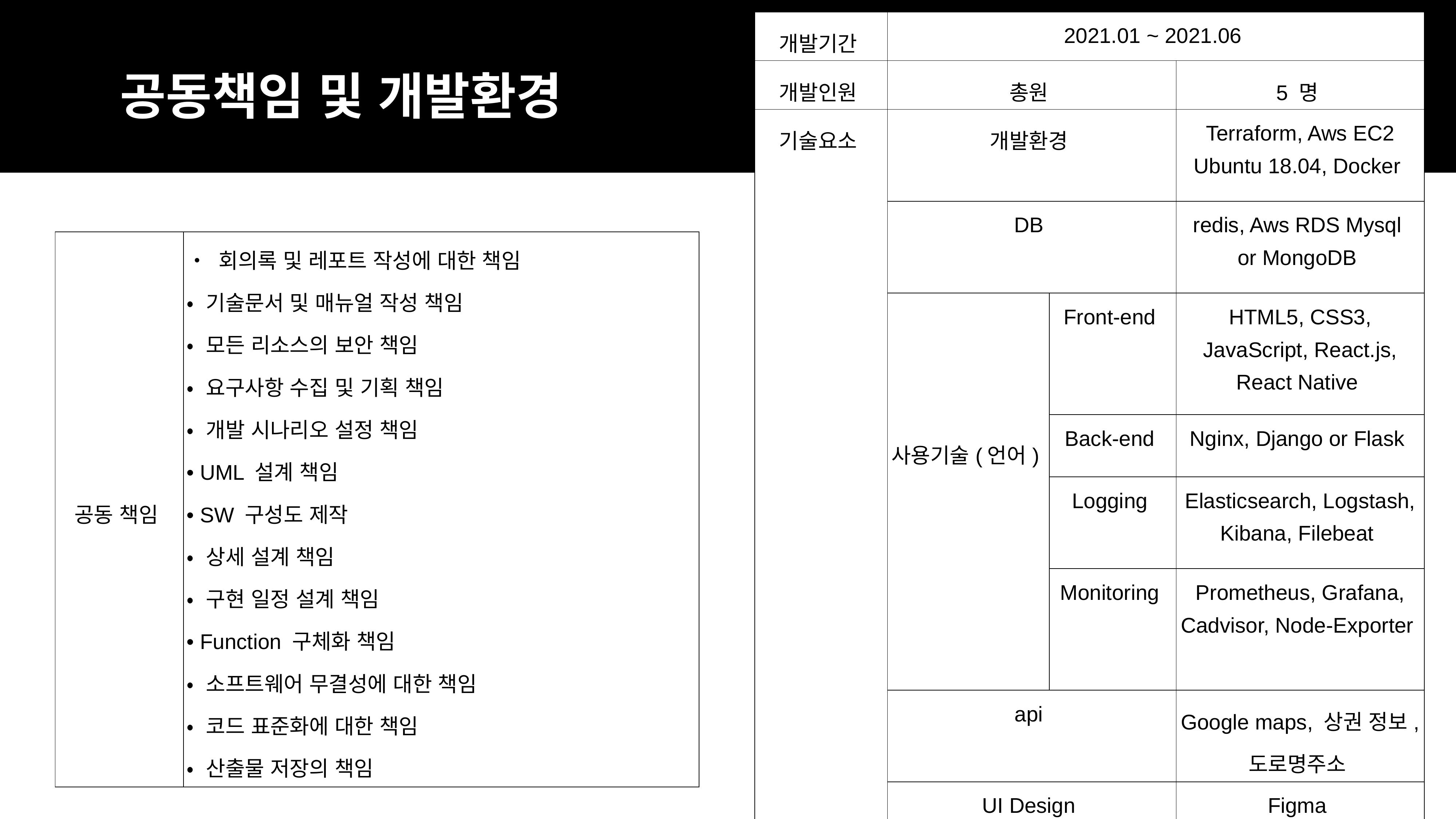

| 개발기간 | 2021.01 ~ 2021.06 |  |  |
| --- | --- | --- | --- |
| 개발인원 | 총원 |  | 5 명 |
| 기술요소 | 개발환경 |  | Terraform, Aws EC2 Ubuntu 18.04, Docker |
|  | DB |  | redis, Aws RDS Mysql or MongoDB |
|  | 사용기술(언어) | Front-end | HTML5, CSS3, JavaScript, React.js, React Native |
|  |  | Back-end | Nginx, Django or Flask |
|  |  | Logging | Elasticsearch, Logstash, Kibana, Filebeat |
|  |  | Monitoring | Prometheus, Grafana, Cadvisor, Node-Exporter |
|  | api |  | Google maps, 상권 정보, 도로명주소 |
|  | UI Design |  | Figma |
공동책임 및 개발환경
| 공동 책임 | • 회의록 및 레포트 작성에 대한 책임 • 기술문서 및 매뉴얼 작성 책임 • 모든 리소스의 보안 책임 • 요구사항 수집 및 기획 책임 • 개발 시나리오 설정 책임 • UML 설계 책임 • SW 구성도 제작 • 상세 설계 책임 • 구현 일정 설계 책임 • Function 구체화 책임 • 소프트웨어 무결성에 대한 책임 • 코드 표준화에 대한 책임 • 산출물 저장의 책임 |
| --- | --- |